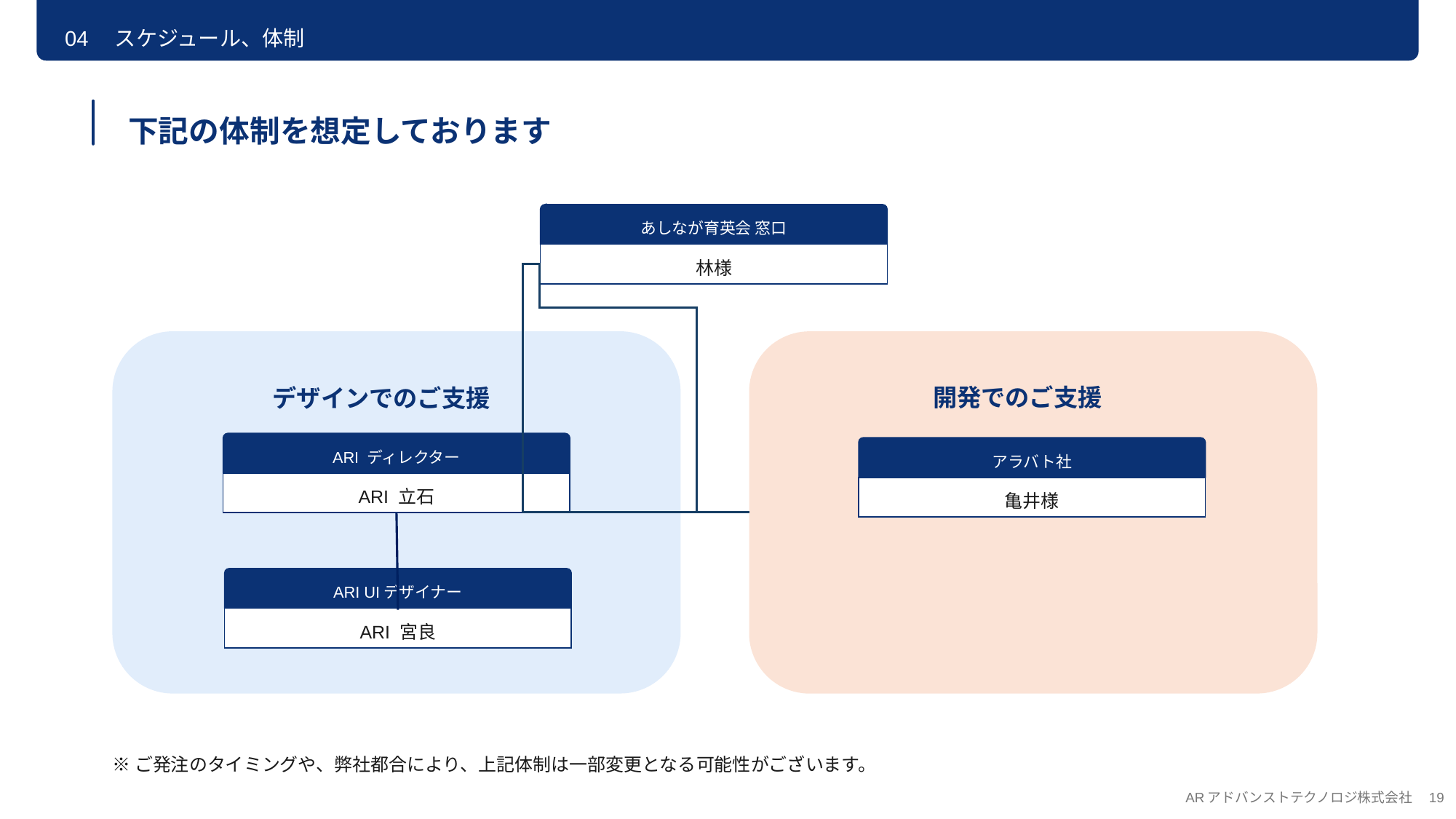

04　スケジュール、体制
下記の体制を想定しております
あしなが育英会 窓口
林様

開発でのご支援
デザインでのご支援
ARI ディレクター
ARI 立石
アラバト社
亀井様
ARI UIデザイナー
ARI 宮良
※ご発注のタイミングや、弊社都合により、上記体制は一部変更となる可能性がございます。
ARアドバンストテクノロジ株式会社　19